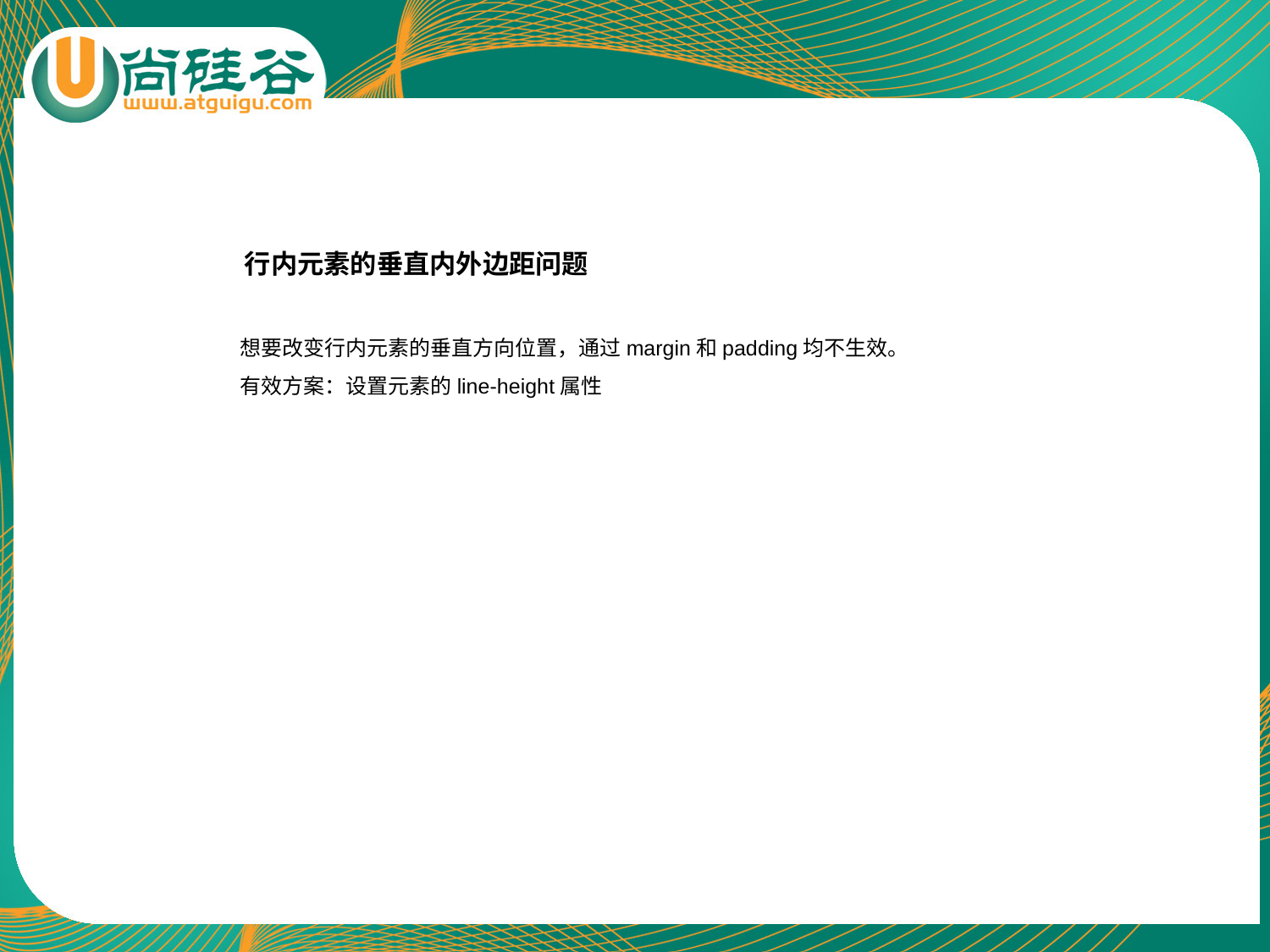

行内元素的垂直内外边距问题
想要改变行内元素的垂直方向位置，通过margin和padding均不生效。
有效方案：设置元素的line-height属性